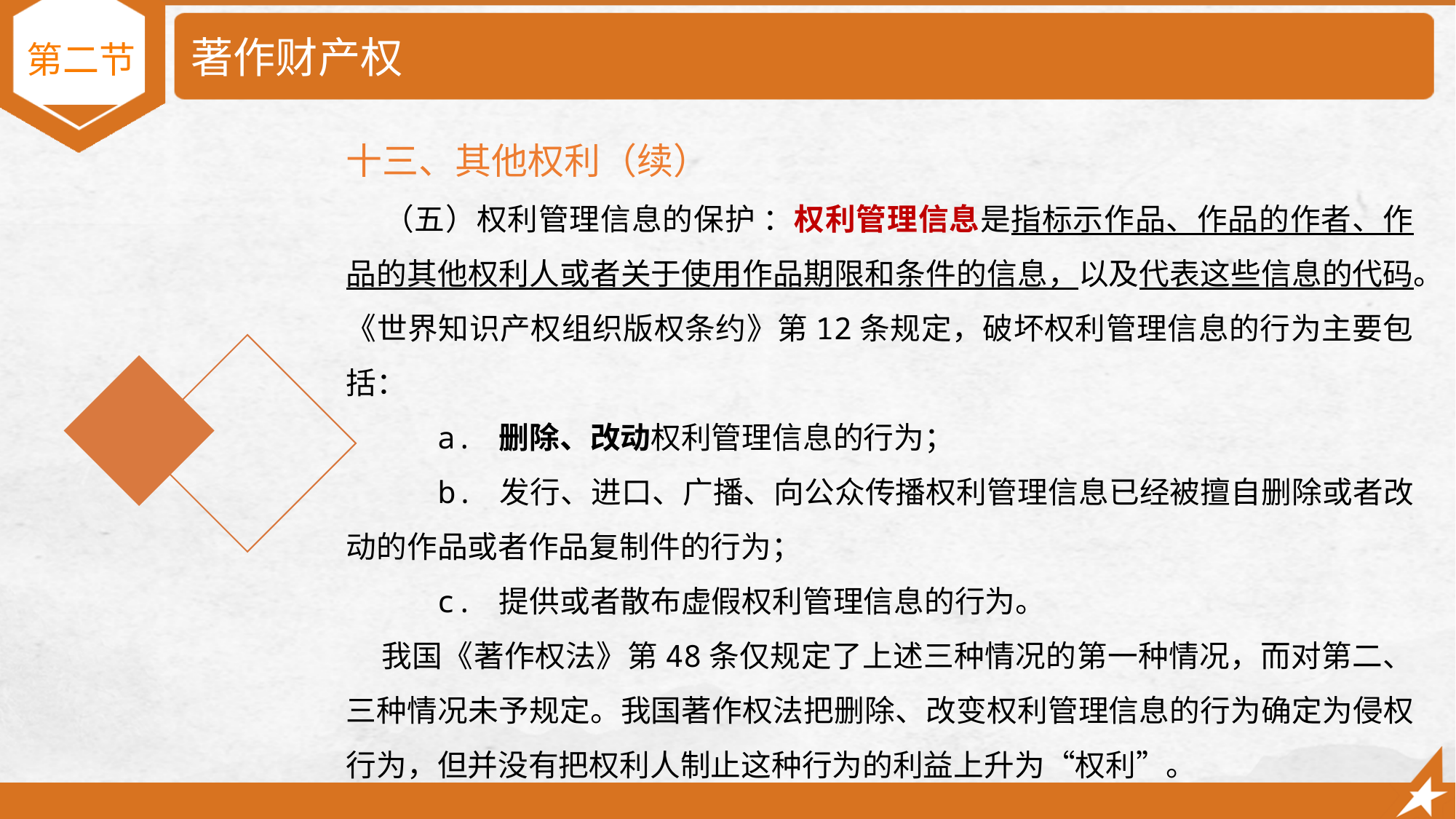

# 著作财产权
第二节
十三、其他权利（续）
    （五）权利管理信息的保护 ：权利管理信息是指标示作品、作品的作者、作品的其他权利人或者关于使用作品期限和条件的信息，以及代表这些信息的代码。《世界知识产权组织版权条约》第12条规定，破坏权利管理信息的行为主要包括：
     a. 删除、改动权利管理信息的行为；
     b. 发行、进口、广播、向公众传播权利管理信息已经被擅自删除或者改动的作品或者作品复制件的行为；
     c. 提供或者散布虚假权利管理信息的行为。
    我国《著作权法》第48条仅规定了上述三种情况的第一种情况，而对第二、三种情况未予规定。我国著作权法把删除、改变权利管理信息的行为确定为侵权行为，但并没有把权利人制止这种行为的利益上升为“权利”。